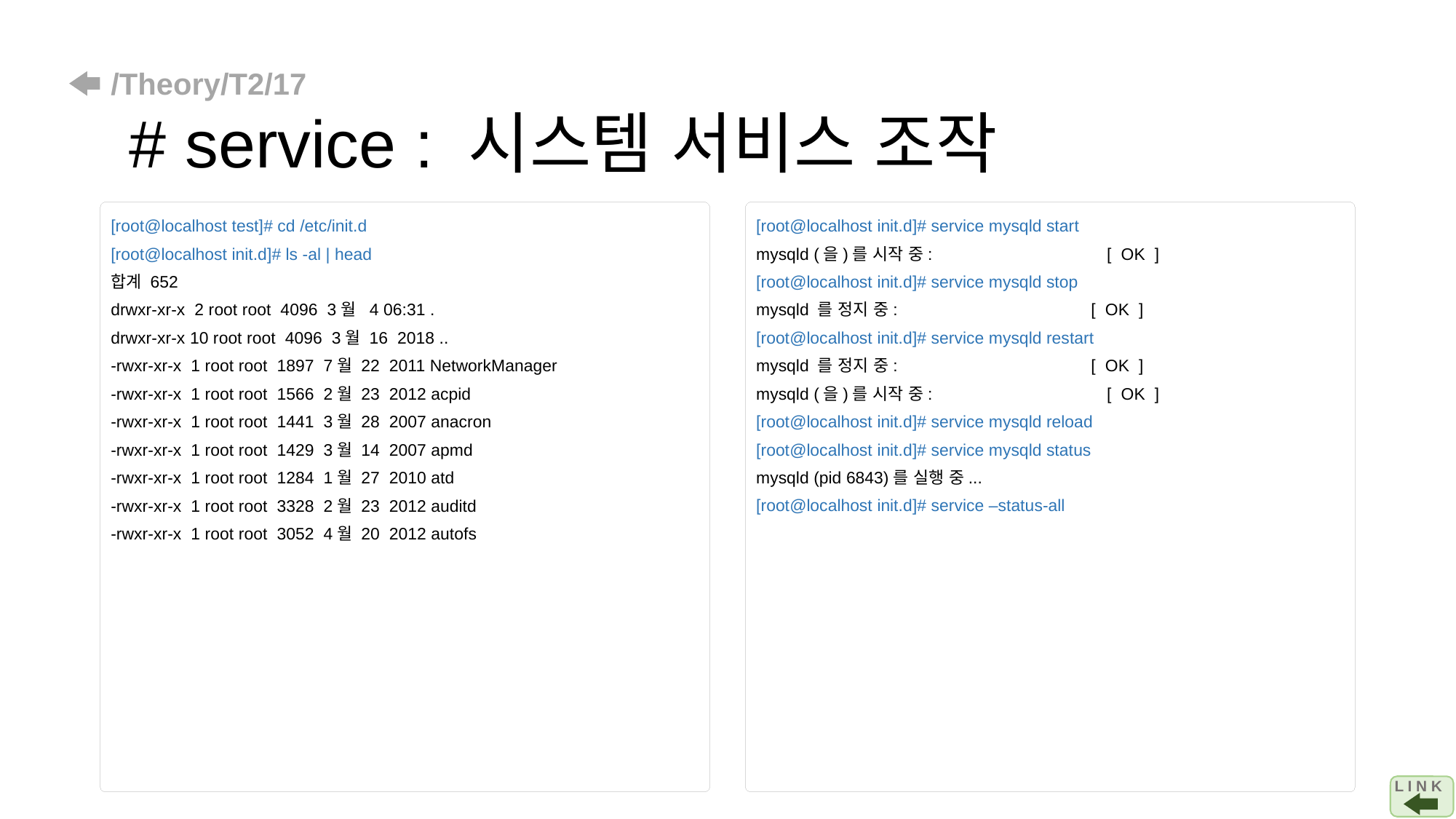

# /Theory/T2/17 # service : 시스템 서비스 조작

[root@localhost test]# cd /etc/init.d
[root@localhost init.d]# ls -al | head
합계 652
drwxr-xr-x  2 root root  4096  3월  4 06:31 .
drwxr-xr-x 10 root root  4096  3월 16  2018 ..
-rwxr-xr-x  1 root root  1897  7월 22  2011 NetworkManager
-rwxr-xr-x  1 root root  1566  2월 23  2012 acpid
-rwxr-xr-x  1 root root  1441  3월 28  2007 anacron
-rwxr-xr-x  1 root root  1429  3월 14  2007 apmd
-rwxr-xr-x  1 root root  1284  1월 27  2010 atd
-rwxr-xr-x  1 root root  3328  2월 23  2012 auditd
-rwxr-xr-x  1 root root  3052  4월 20  2012 autofs

[root@localhost init.d]# service mysqld start
mysqld (을)를 시작 중:                                     [  OK  ]
[root@localhost init.d]# service mysqld stop
mysqld 를 정지 중:                                         [  OK  ]
[root@localhost init.d]# service mysqld restart
mysqld 를 정지 중:                                         [  OK  ]
mysqld (을)를 시작 중:                                     [  OK  ]
[root@localhost init.d]# service mysqld reload
[root@localhost init.d]# service mysqld status
mysqld (pid 6843)를 실행 중...
[root@localhost init.d]# service –status-all

L I N K